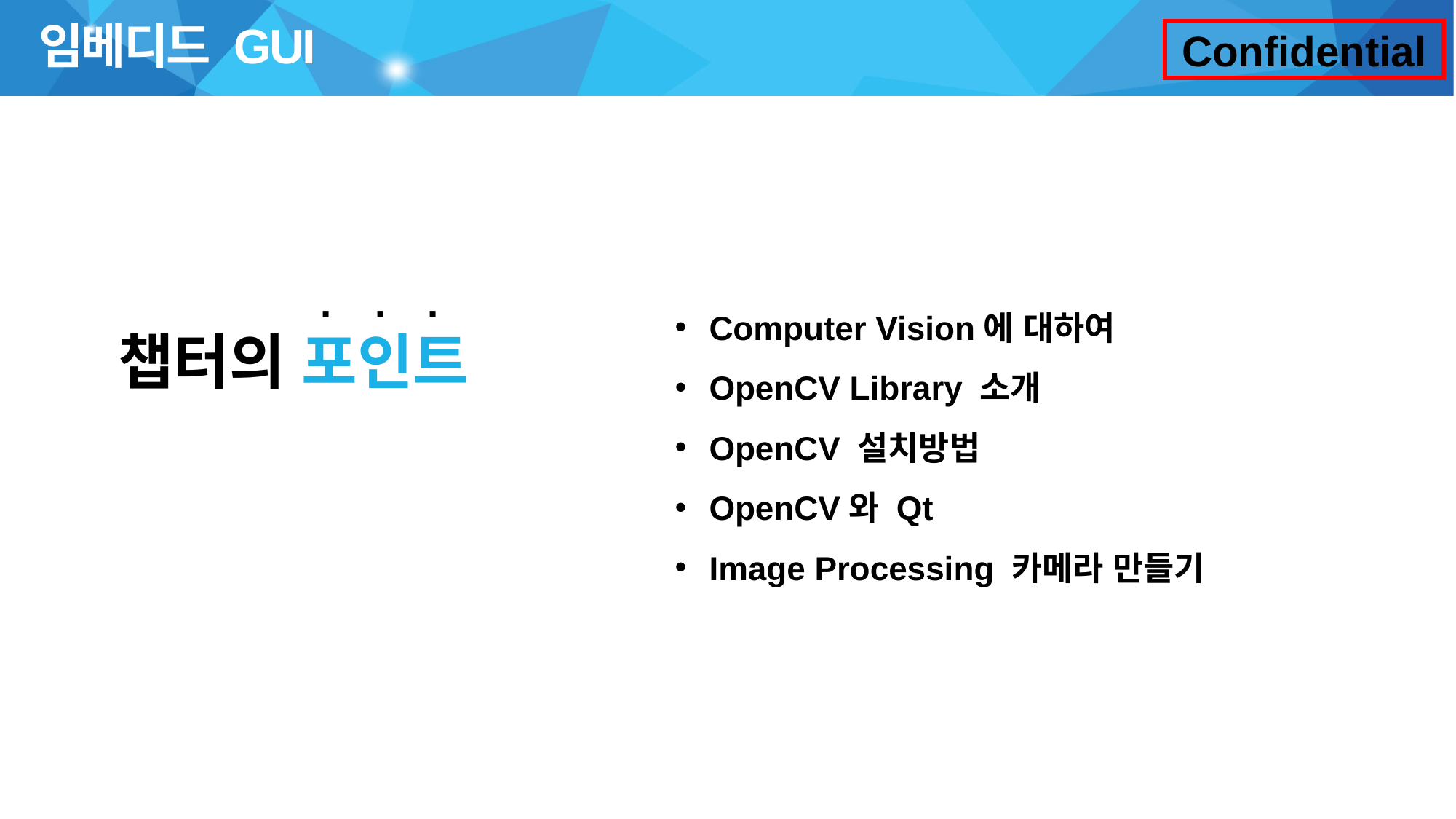

# 임베디드 GUI
.
.
.
챕터의 포인트
Computer Vision에 대하여
OpenCV Library 소개
OpenCV 설치방법
OpenCV와 Qt
Image Processing 카메라 만들기